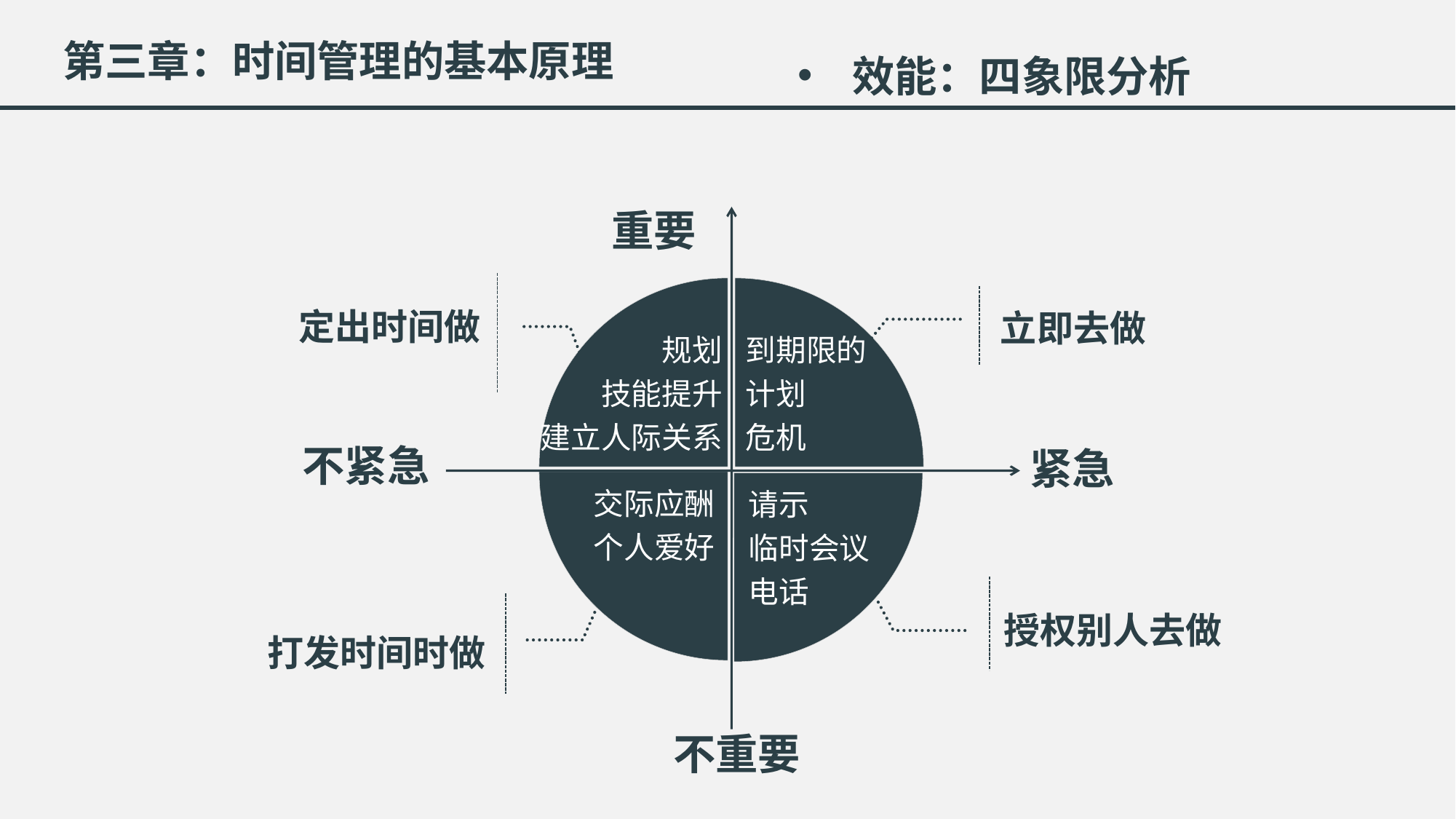

效能：四象限分析

重要

定出时间做

立即去做
到期限的计划
危机
 规划
技能提升
 建立人际关系

不紧急
紧急
交际应酬
个人爱好
请示
临时会议
电话
授权别人去做

打发时间时做

不重要